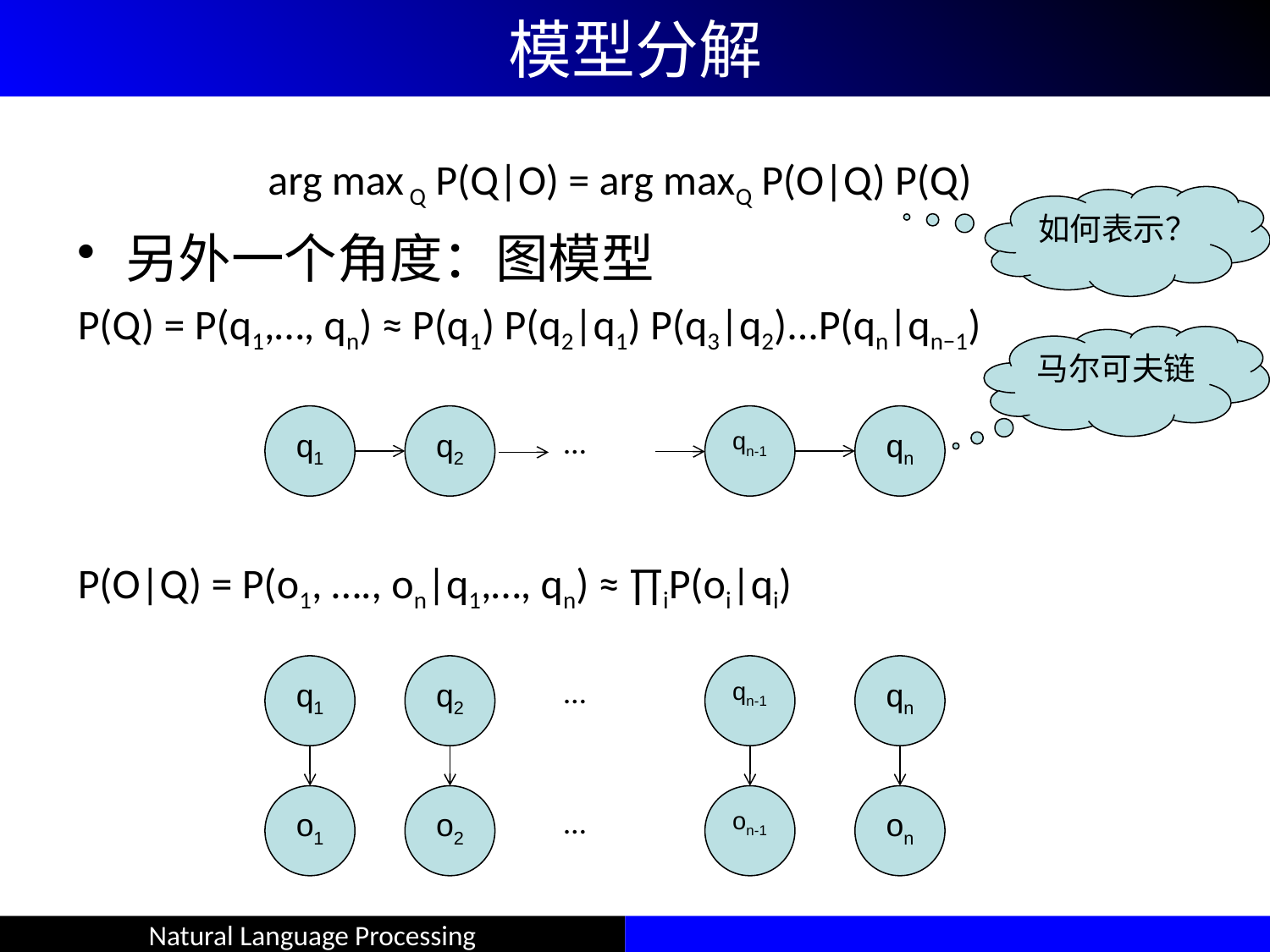

# 模型分解
arg max Q P(Q|O) = arg maxQ P(O|Q) P(Q)
如何表示？
另外一个角度：图模型
P(Q) = P(q1,…, qn) ≈ P(q1) P(q2|q1) P(q3|q2)...P(qn|qn−1)

P(O|Q) = P(o1, …., on|q1,…, qn) ≈ ∏iP(oi|qi)

马尔可夫链
q1
q2
qn-1
qn
…
q1
q2
qn-1
qn
…
o1
o2
on-1
on
…